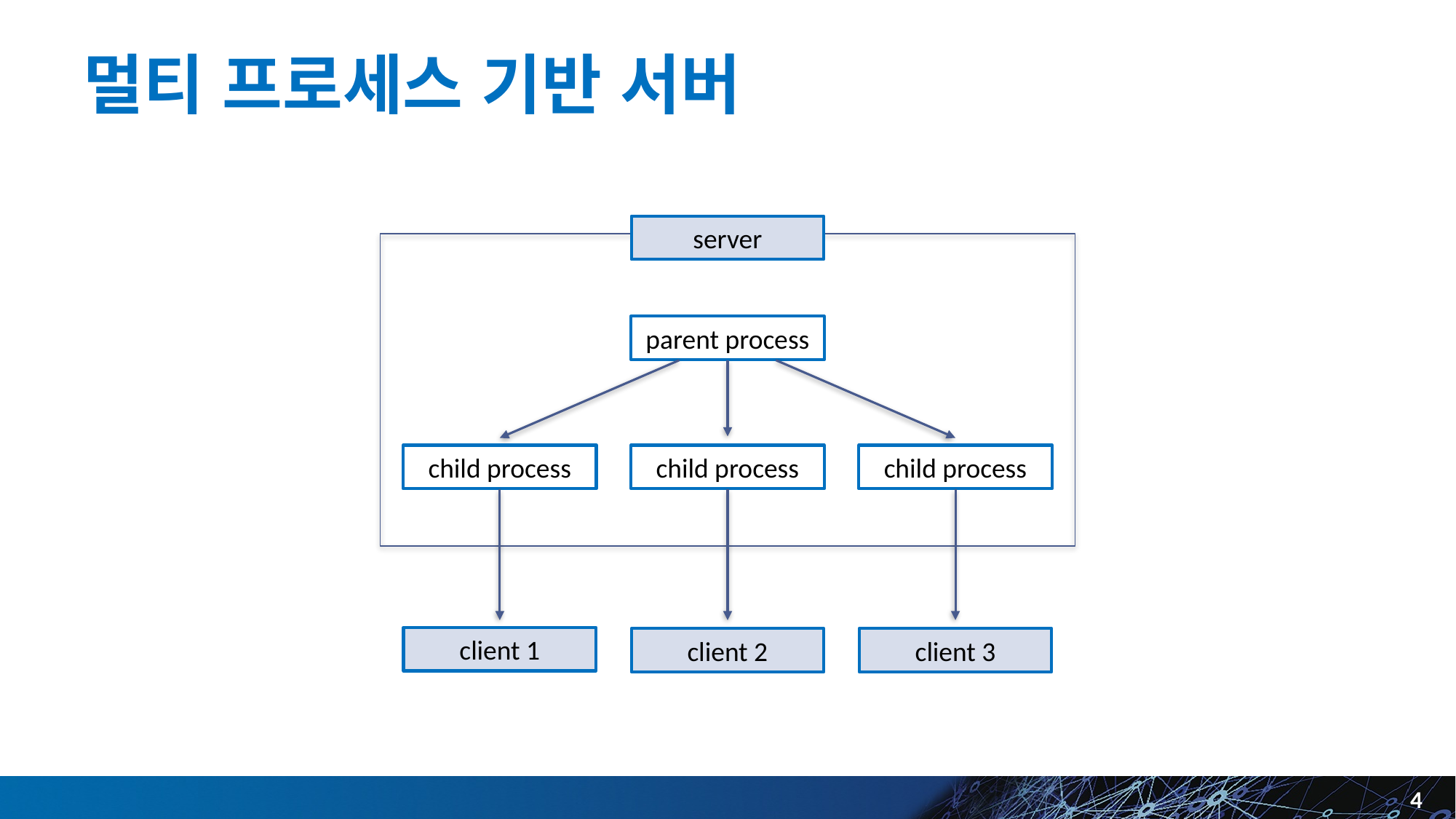

# 멀티 프로세스 기반 서버
server

parent process
child process
client 1
child process
client 2
child process
client 3
4